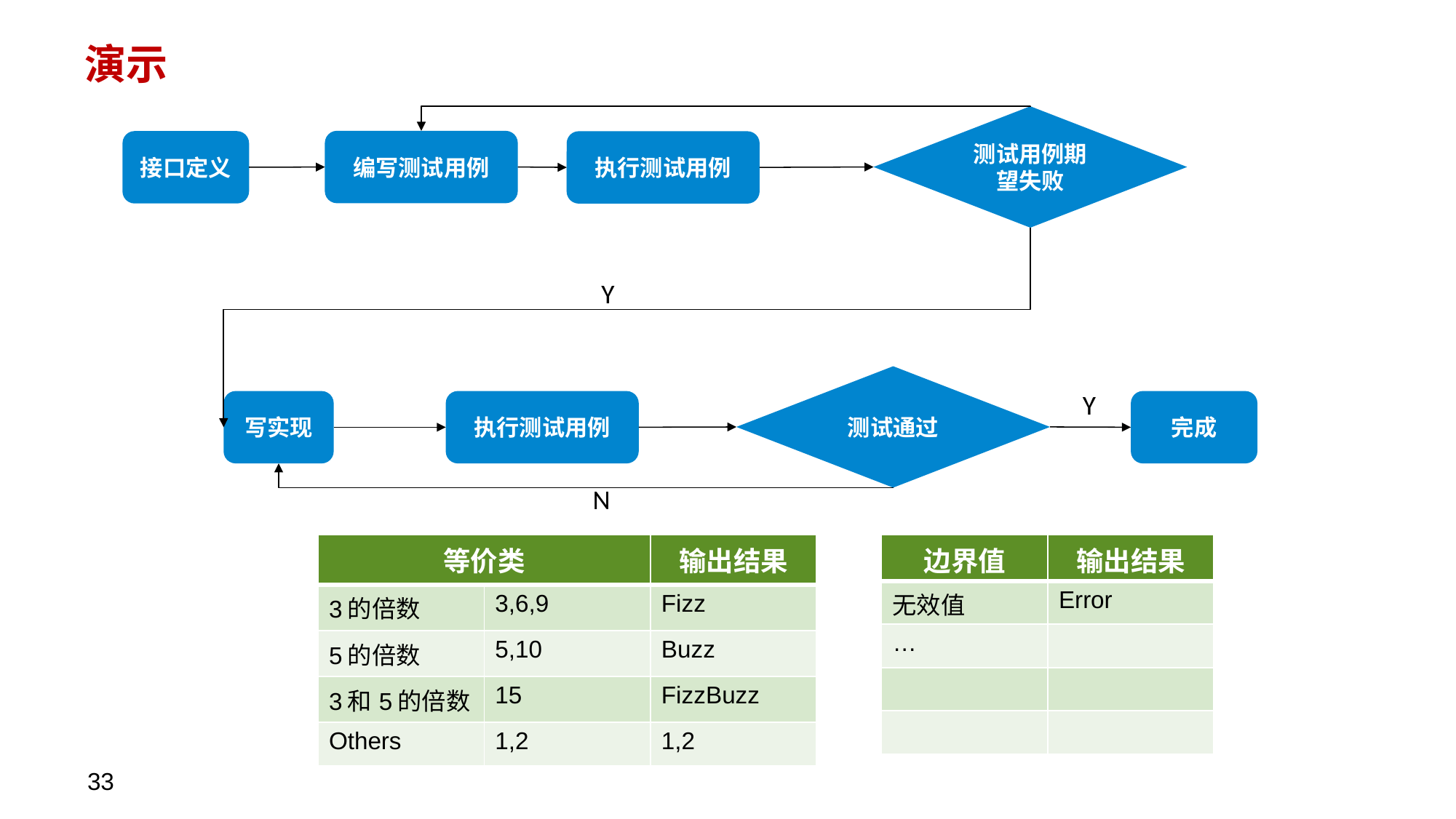

# 演示
测试用例期望失败
编写测试用例
接口定义
执行测试用例
Y
测试通过
Y
执行测试用例
完成
写实现
N
| 等价类 |  | 输出结果 |
| --- | --- | --- |
| 3的倍数 | 3,6,9 | Fizz |
| 5的倍数 | 5,10 | Buzz |
| 3和5的倍数 | 15 | FizzBuzz |
| Others | 1,2 | 1,2 |
| 边界值 | 输出结果 |
| --- | --- |
| 无效值 | Error |
| … |  |
|  |  |
|  |  |
33